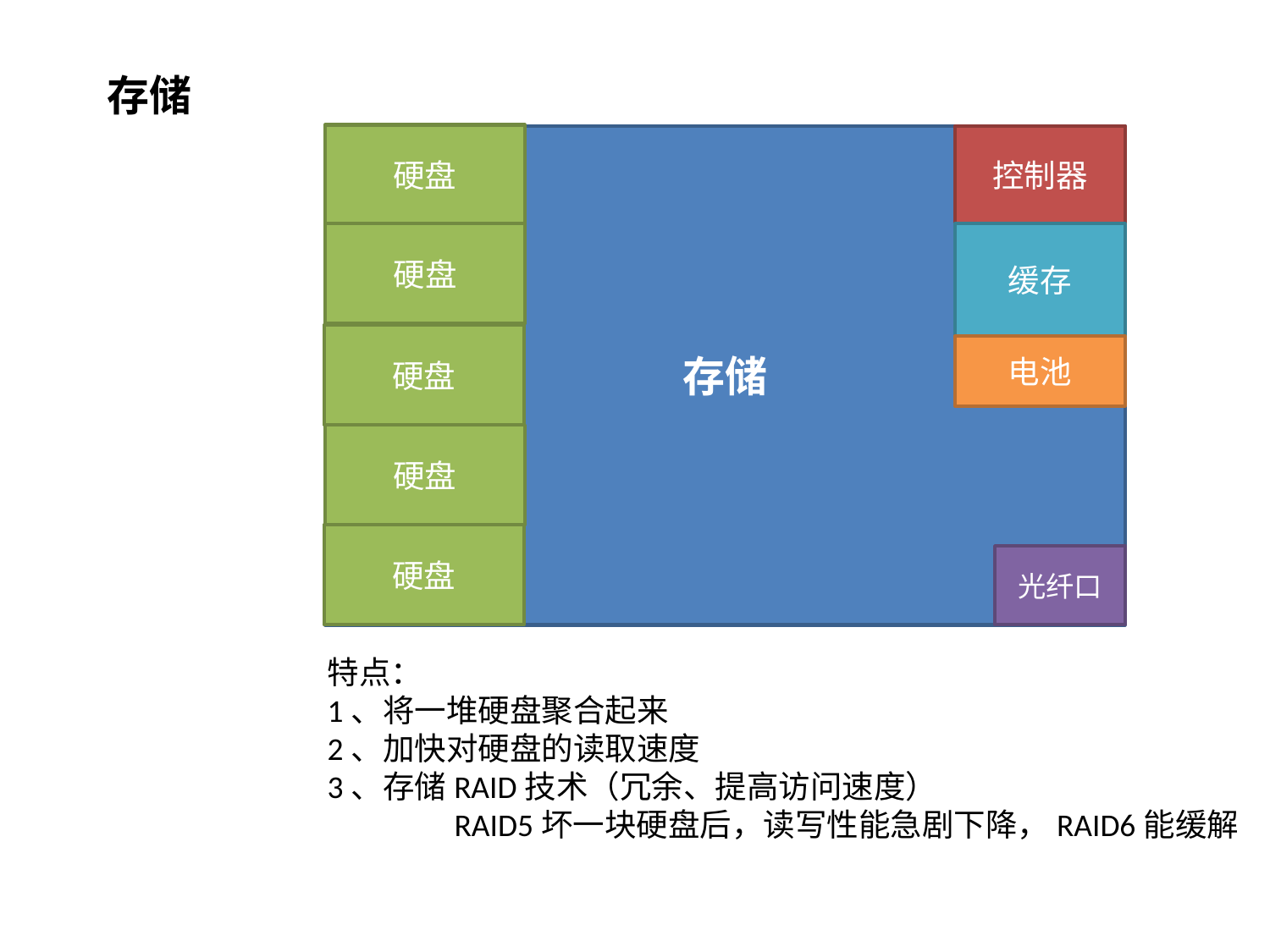

存储
硬盘
存储
控制器
硬盘
缓存
硬盘
电池
硬盘
硬盘
光纤口
特点：
1、将一堆硬盘聚合起来
2、加快对硬盘的读取速度
3、存储RAID技术（冗余、提高访问速度）
	RAID5坏一块硬盘后，读写性能急剧下降，RAID6能缓解